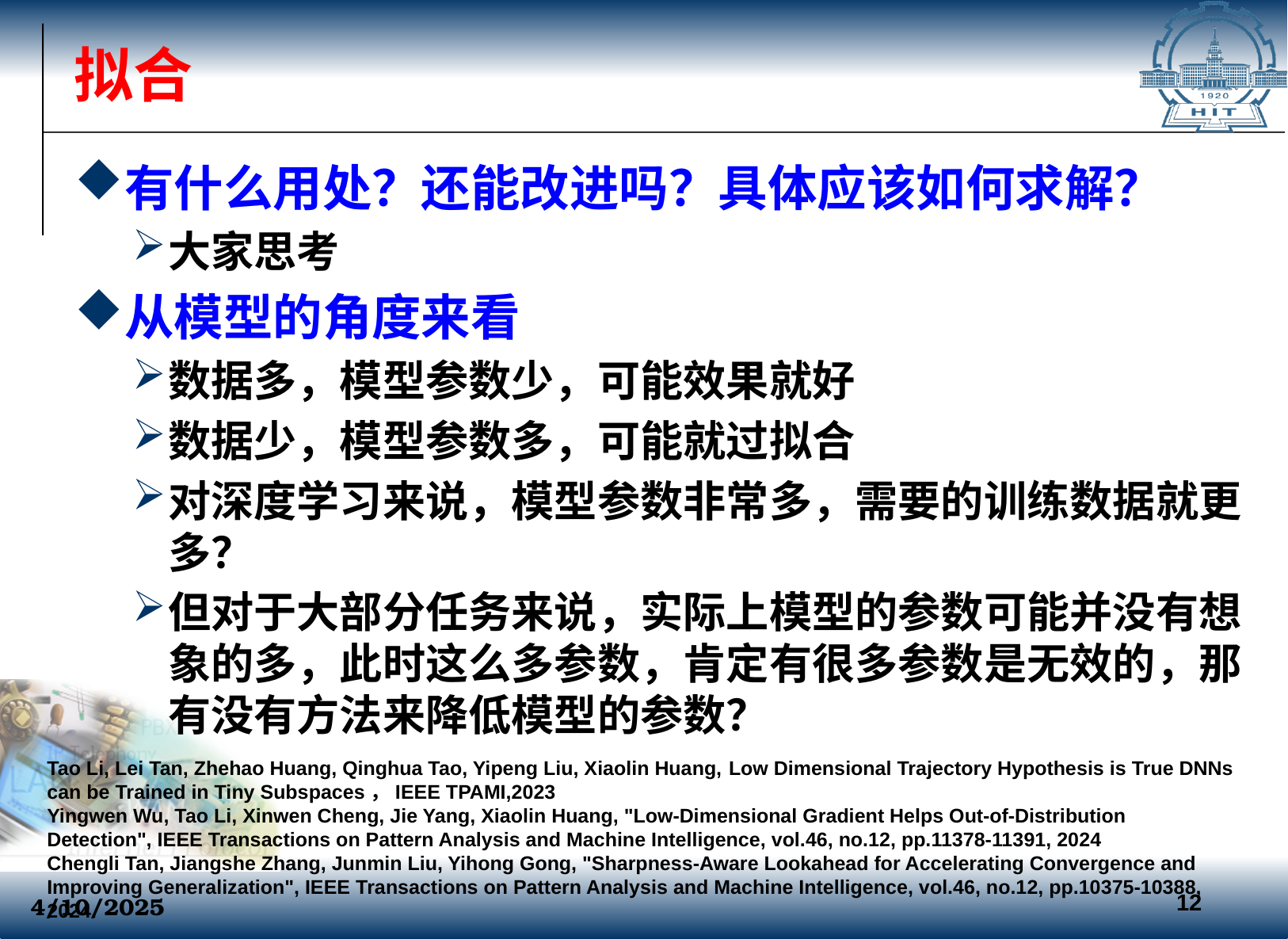

# 拟合
有什么用处？还能改进吗？具体应该如何求解？
大家思考
从模型的角度来看
数据多，模型参数少，可能效果就好
数据少，模型参数多，可能就过拟合
对深度学习来说，模型参数非常多，需要的训练数据就更多？
但对于大部分任务来说，实际上模型的参数可能并没有想象的多，此时这么多参数，肯定有很多参数是无效的，那有没有方法来降低模型的参数？

Tao Li, Lei Tan, Zhehao Huang, Qinghua Tao, Yipeng Liu, Xiaolin Huang, Low Dimensional Trajectory Hypothesis is True DNNs can be Trained in Tiny Subspaces，IEEE TPAMI,2023
Yingwen Wu, Tao Li, Xinwen Cheng, Jie Yang, Xiaolin Huang, "Low-Dimensional Gradient Helps Out-of-Distribution Detection", IEEE Transactions on Pattern Analysis and Machine Intelligence, vol.46, no.12, pp.11378-11391, 2024
Chengli Tan, Jiangshe Zhang, Junmin Liu, Yihong Gong, "Sharpness-Aware Lookahead for Accelerating Convergence and Improving Generalization", IEEE Transactions on Pattern Analysis and Machine Intelligence, vol.46, no.12, pp.10375-10388, 2024.